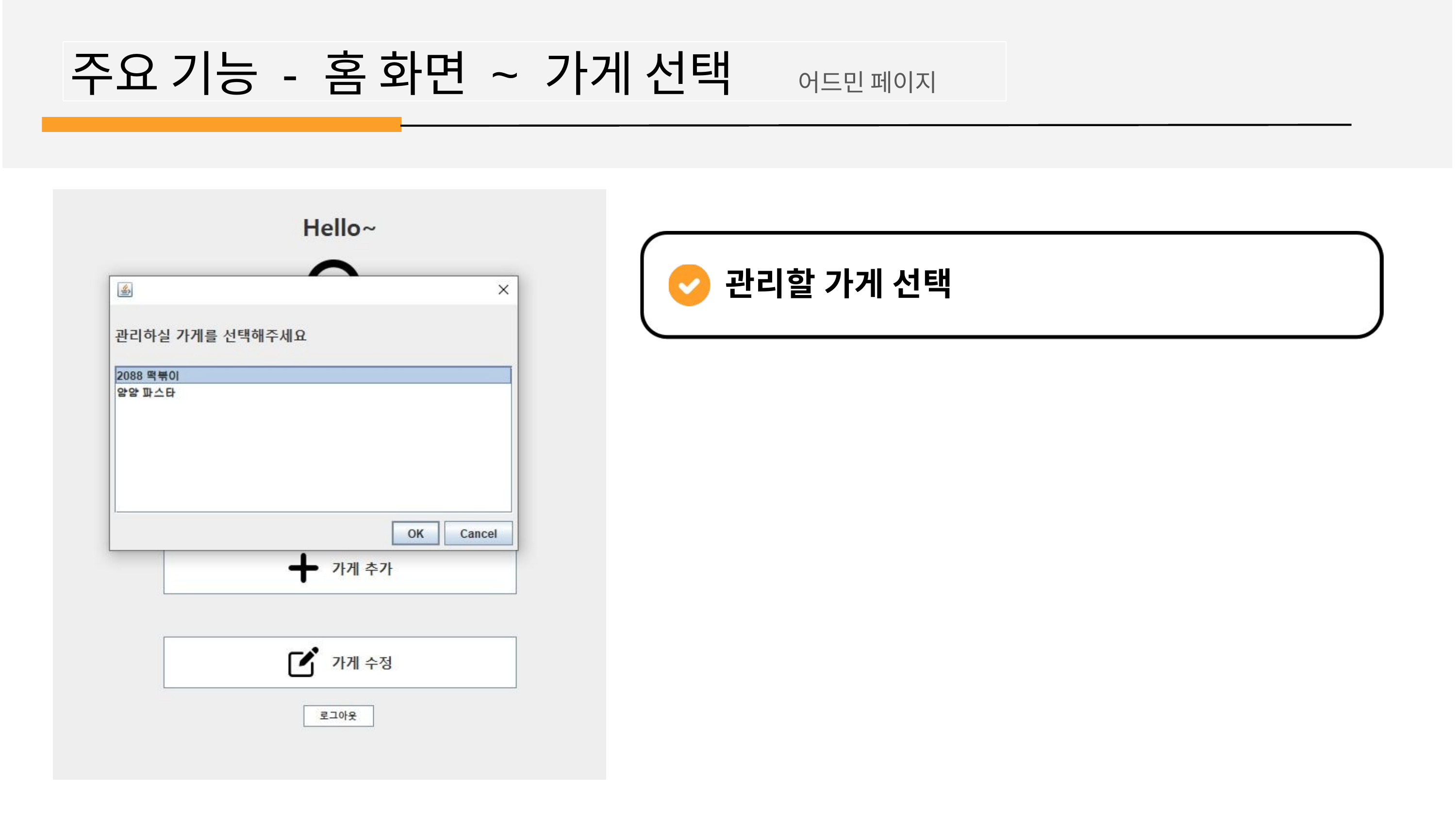

주요 기능 - 홈 화면 ~ 가게 선택	어드민 페이지

관리할 가게 선택